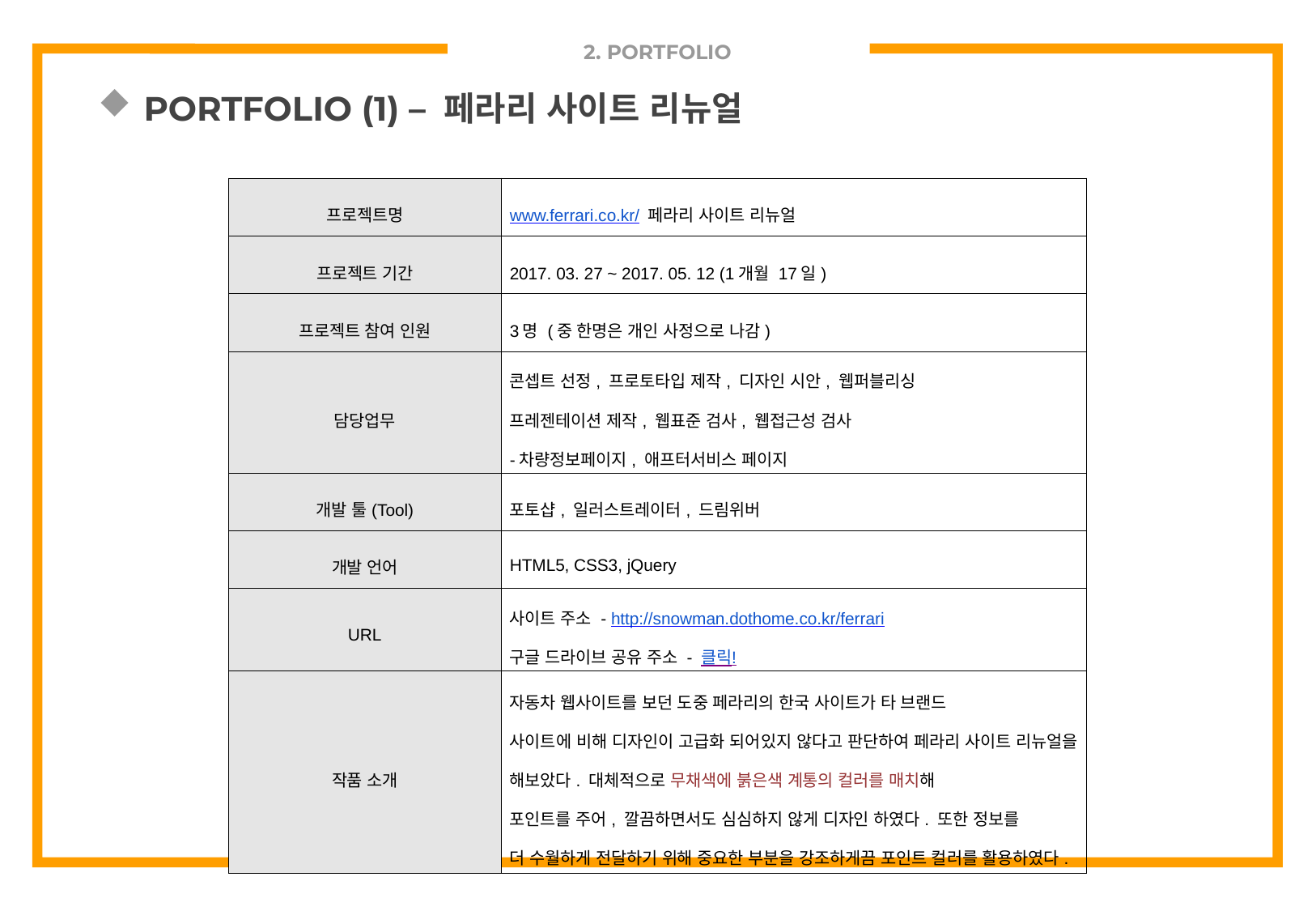

# 2. PORTFOLIO
PORTFOLIO (1) – 페라리 사이트 리뉴얼
| 프로젝트명 | www.ferrari.co.kr/ 페라리 사이트 리뉴얼 |
| --- | --- |
| 프로젝트 기간 | 2017. 03. 27 ~ 2017. 05. 12 (1개월 17일) |
| 프로젝트 참여 인원 | 3명 (중 한명은 개인 사정으로 나감) |
| 담당업무 | 콘셉트 선정, 프로토타입 제작, 디자인 시안, 웹퍼블리싱 프레젠테이션 제작, 웹표준 검사, 웹접근성 검사 -차량정보페이지, 애프터서비스 페이지 |
| 개발 툴(Tool) | 포토샵, 일러스트레이터, 드림위버 |
| 개발 언어 | HTML5, CSS3, jQuery |
| URL | 사이트 주소 - http://snowman.dothome.co.kr/ferrari 구글 드라이브 공유 주소 - 클릭! |
| 작품 소개 | 자동차 웹사이트를 보던 도중 페라리의 한국 사이트가 타 브랜드 사이트에 비해 디자인이 고급화 되어있지 않다고 판단하여 페라리 사이트 리뉴얼을 해보았다. 대체적으로 무채색에 붉은색 계통의 컬러를 매치해 포인트를 주어, 깔끔하면서도 심심하지 않게 디자인 하였다. 또한 정보를 더 수월하게 전달하기 위해 중요한 부분을 강조하게끔 포인트 컬러를 활용하였다. |